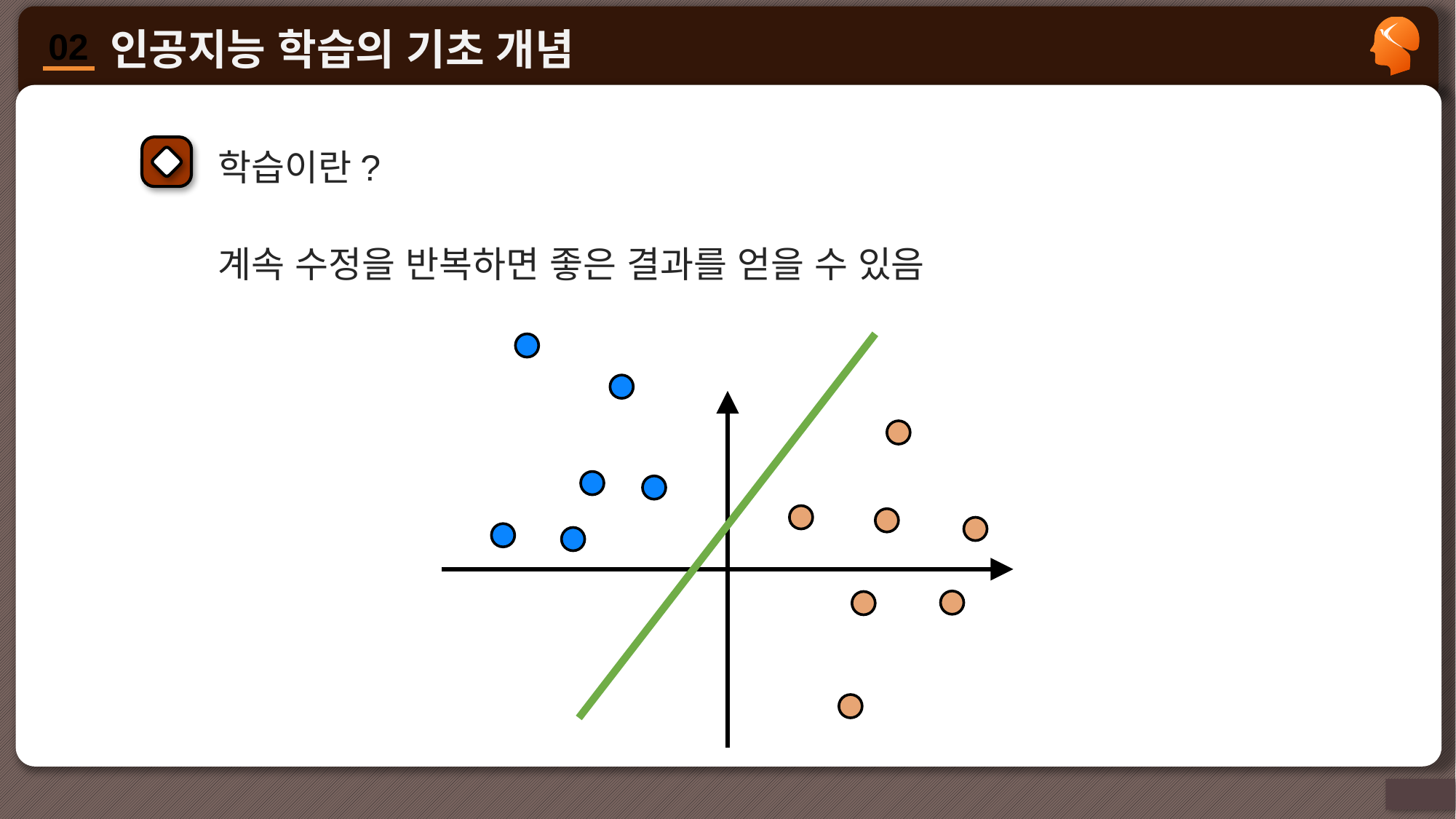

학습이란?

계속 수정을 반복하면 좋은 결과를 얻을 수 있음